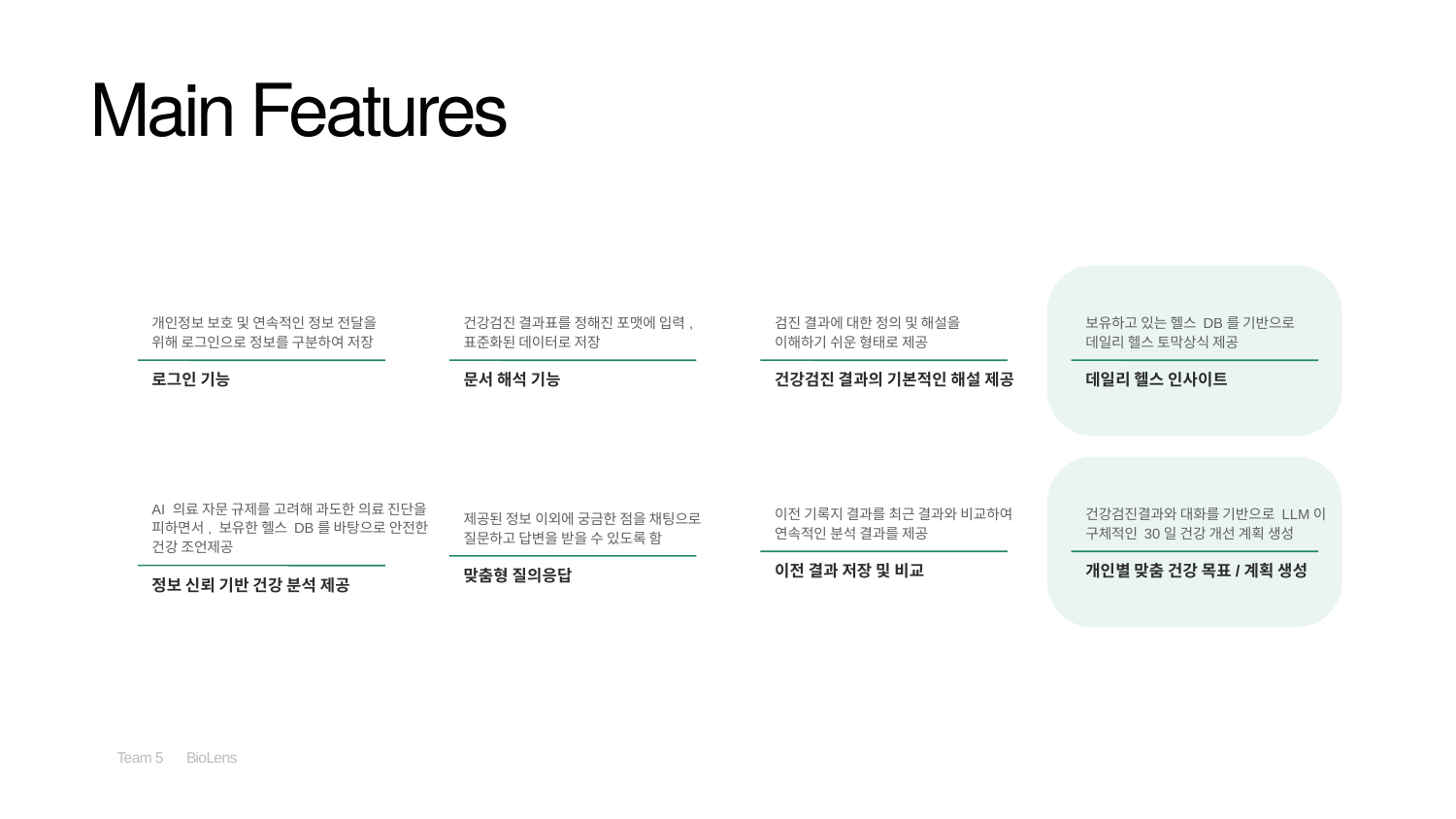

Main Features

개인정보 보호 및 연속적인 정보 전달을
위해 로그인으로 정보를 구분하여 저장

건강검진 결과표를 정해진 포맷에 입력,
표준화된 데이터로 저장

검진 결과에 대한 정의 및 해설을
이해하기 쉬운 형태로 제공

보유하고 있는 헬스 DB를 기반으로
데일리 헬스 토막상식 제공

로그인 기능
문서 해석 기능
건강검진 결과의 기본적인 해설 제공
데일리 헬스 인사이트

AI 의료 자문 규제를 고려해 과도한 의료 진단을 피하면서, 보유한 헬스 DB를 바탕으로 안전한 건강 조언제공

이전 기록지 결과를 최근 결과와 비교하여 연속적인 분석 결과를 제공

건강검진결과와 대화를 기반으로 LLM이 구체적인 30일 건강 개선 계획 생성

제공된 정보 이외에 궁금한 점을 채팅으로 질문하고 답변을 받을 수 있도록 함

이전 결과 저장 및 비교
개인별 맞춤 건강 목표/계획 생성

맞춤형 질의응답
정보 신뢰 기반 건강 분석 제공

Team 5
BioLens